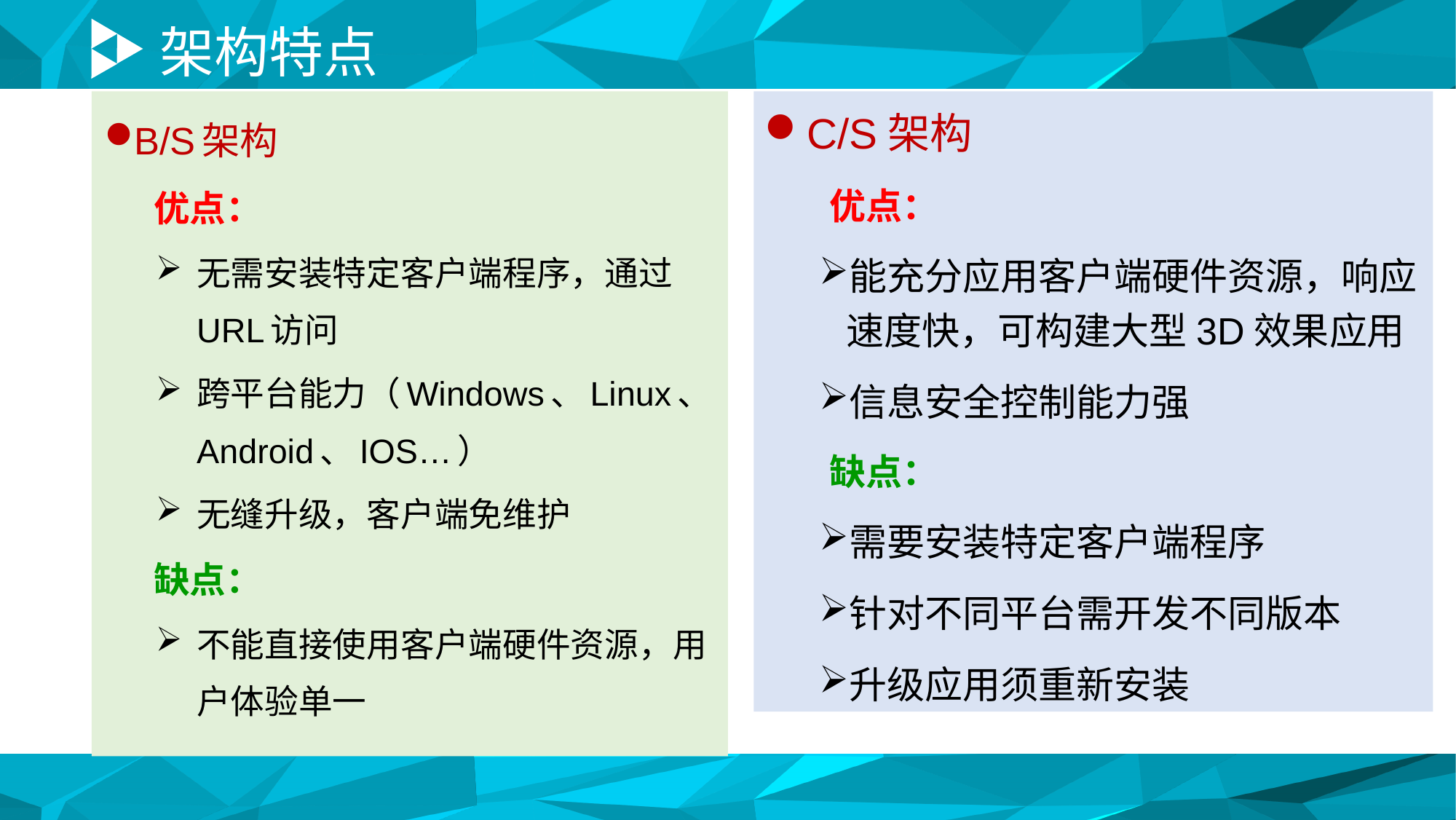

# 架构特点
C/S架构
优点：
能充分应用客户端硬件资源，响应速度快，可构建大型3D效果应用
信息安全控制能力强
缺点：
需要安装特定客户端程序
针对不同平台需开发不同版本
升级应用须重新安装
B/S架构
优点：
无需安装特定客户端程序，通过URL访问
跨平台能力（Windows、Linux、Android、IOS…）
无缝升级，客户端免维护
缺点：
不能直接使用客户端硬件资源，用户体验单一